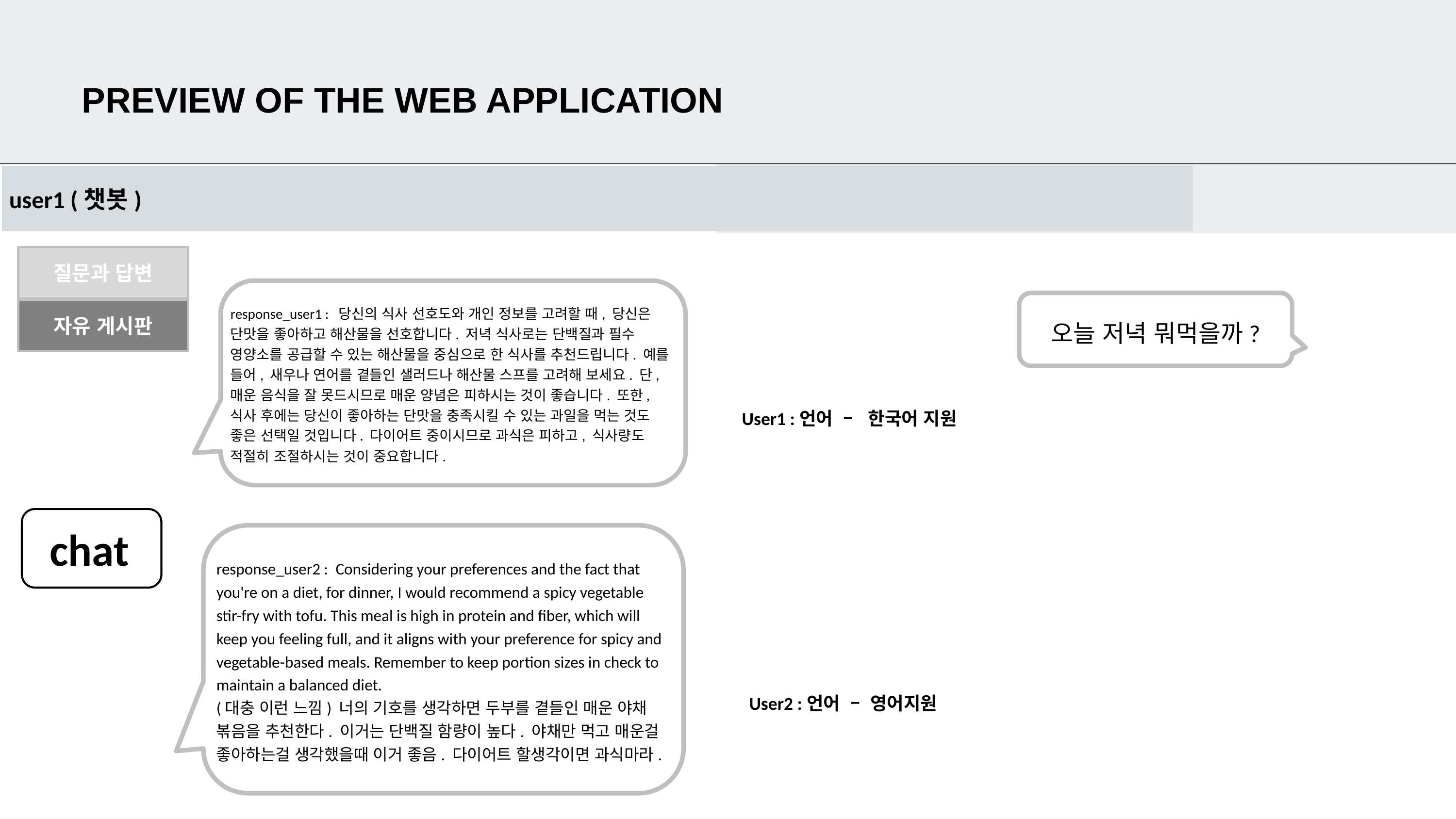

PREVIEW OF THE WEB APPLICATION
모델 설계 거의 완료.

user1 (챗봇)

질문과 답변
response_user1 :  당신의 식사 선호도와 개인 정보를 고려할 때, 당신은 단맛을 좋아하고 해산물을 선호합니다. 저녁 식사로는 단백질과 필수 영양소를 공급할 수 있는 해산물을 중심으로 한 식사를 추천드립니다. 예를 들어, 새우나 연어를 곁들인 샐러드나 해산물 스프를 고려해 보세요. 단, 매운 음식을 잘 못드시므로 매운 양념은 피하시는 것이 좋습니다. 또한, 식사 후에는 당신이 좋아하는 단맛을 충족시킬 수 있는 과일을 먹는 것도 좋은 선택일 것입니다. 다이어트 중이시므로 과식은 피하고, 식사량도 적절히 조절하시는 것이 중요합니다.
오늘 저녁 뭐먹을까?
자유 게시판
User1 :언어  –   한국어 지원

chat
response_user2 :  Considering your preferences and the fact that you're on a diet, for dinner, I would recommend a spicy vegetable stir-fry with tofu. This meal is high in protein and fiber, which will keep you feeling full, and it aligns with your preference for spicy and vegetable-based meals. Remember to keep portion sizes in check to maintain a balanced diet.
(대충 이런 느낌) 너의 기호를 생각하면 두부를 곁들인 매운 야채 볶음을 추천한다. 이거는 단백질 함량이 높다. 야채만 먹고 매운걸 좋아하는걸 생각했을때 이거 좋음. 다이어트 할생각이면 과식마라.
User2 :언어  –  영어지원